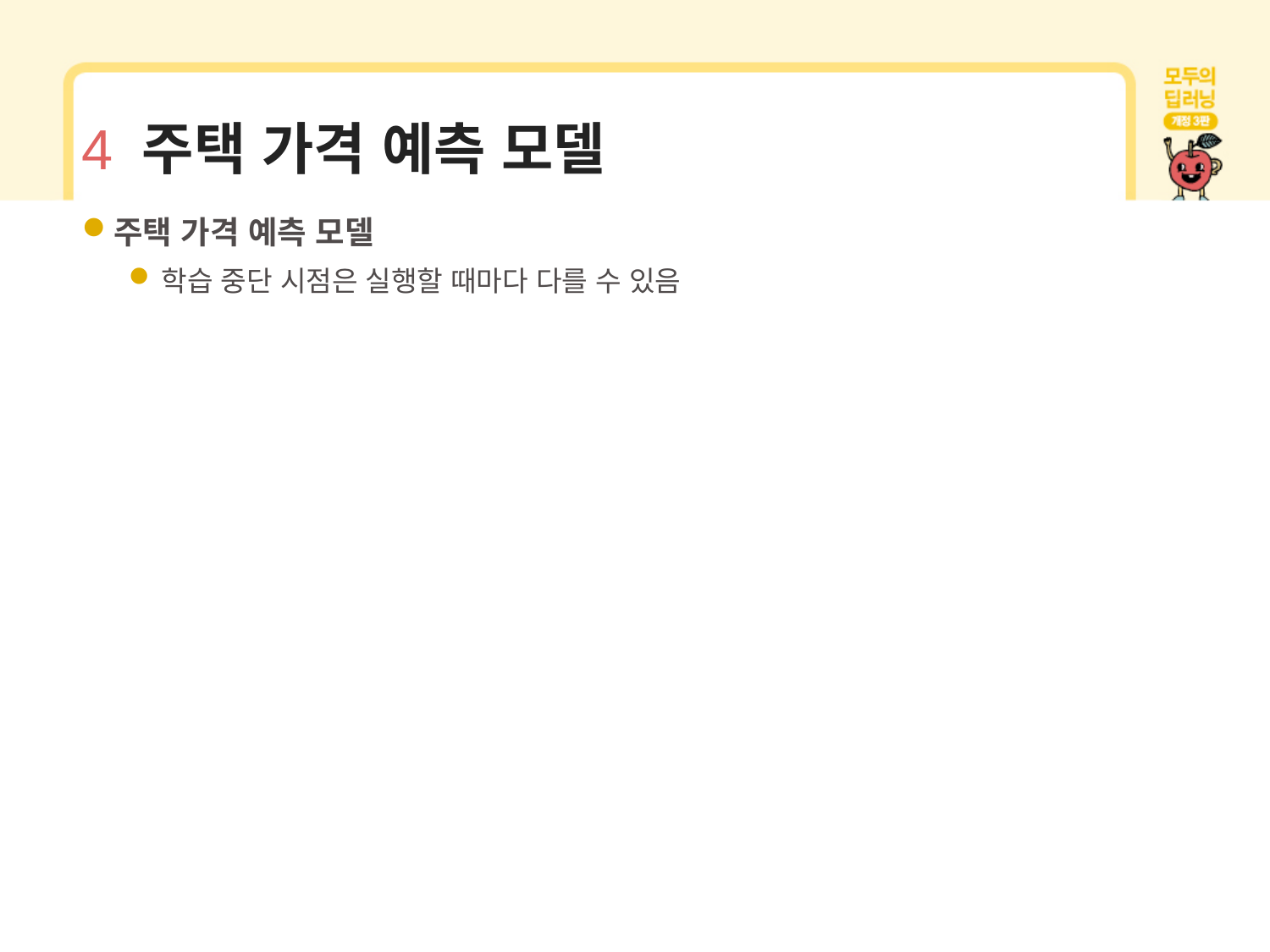

# 4 주택 가격 예측 모델
주택 가격 예측 모델
학습 중단 시점은 실행할 때마다 다를 수 있음